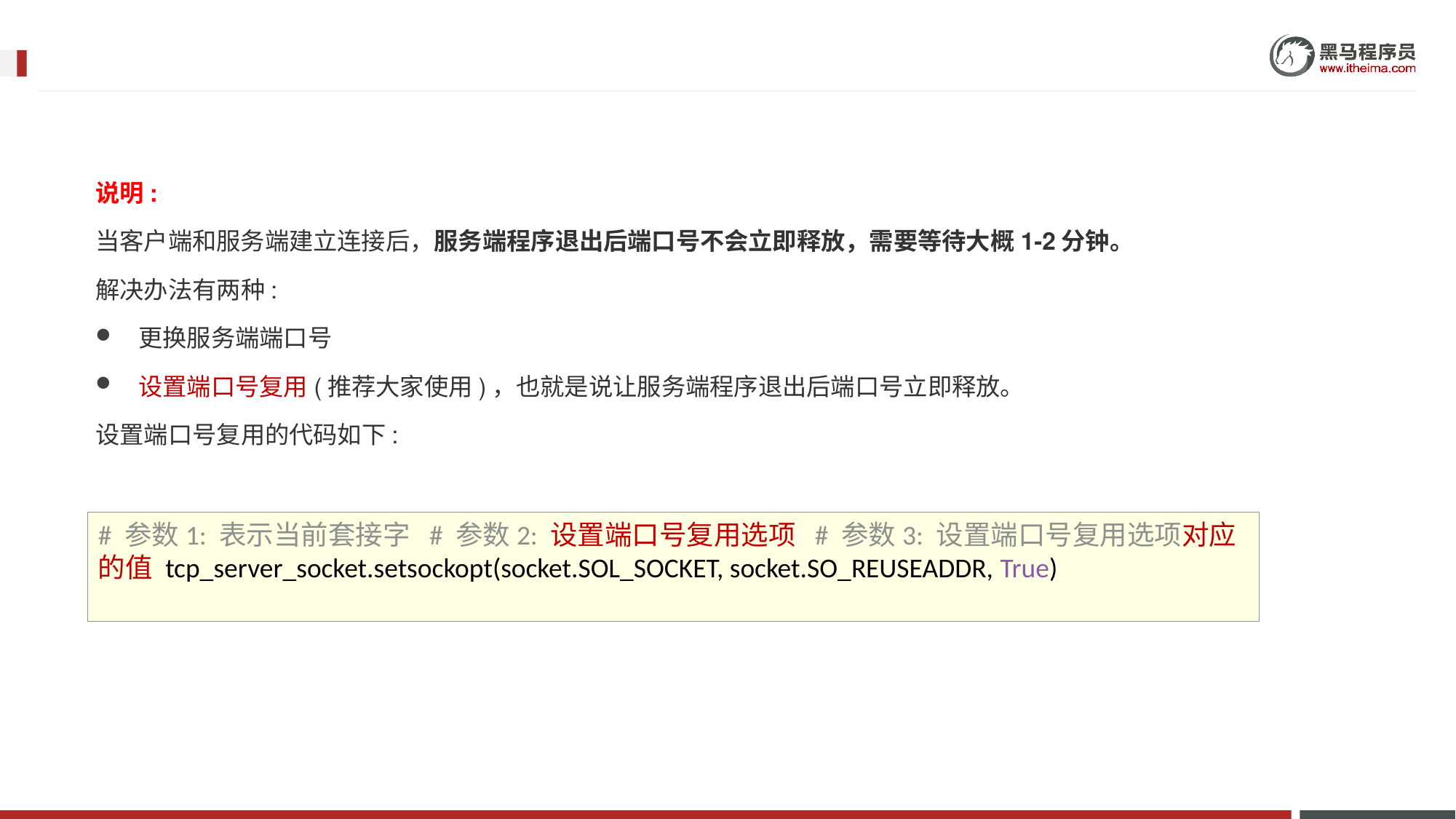

说明:
当客户端和服务端建立连接后，服务端程序退出后端口号不会立即释放，需要等待大概1-2分钟。
解决办法有两种:
更换服务端端口号
设置端口号复用(推荐大家使用)，也就是说让服务端程序退出后端口号立即释放。
设置端口号复用的代码如下:
# 参数1: 表示当前套接字  # 参数2: 设置端口号复用选项  # 参数3: 设置端口号复用选项对应的值 tcp_server_socket.setsockopt(socket.SOL_SOCKET, socket.SO_REUSEADDR, True)